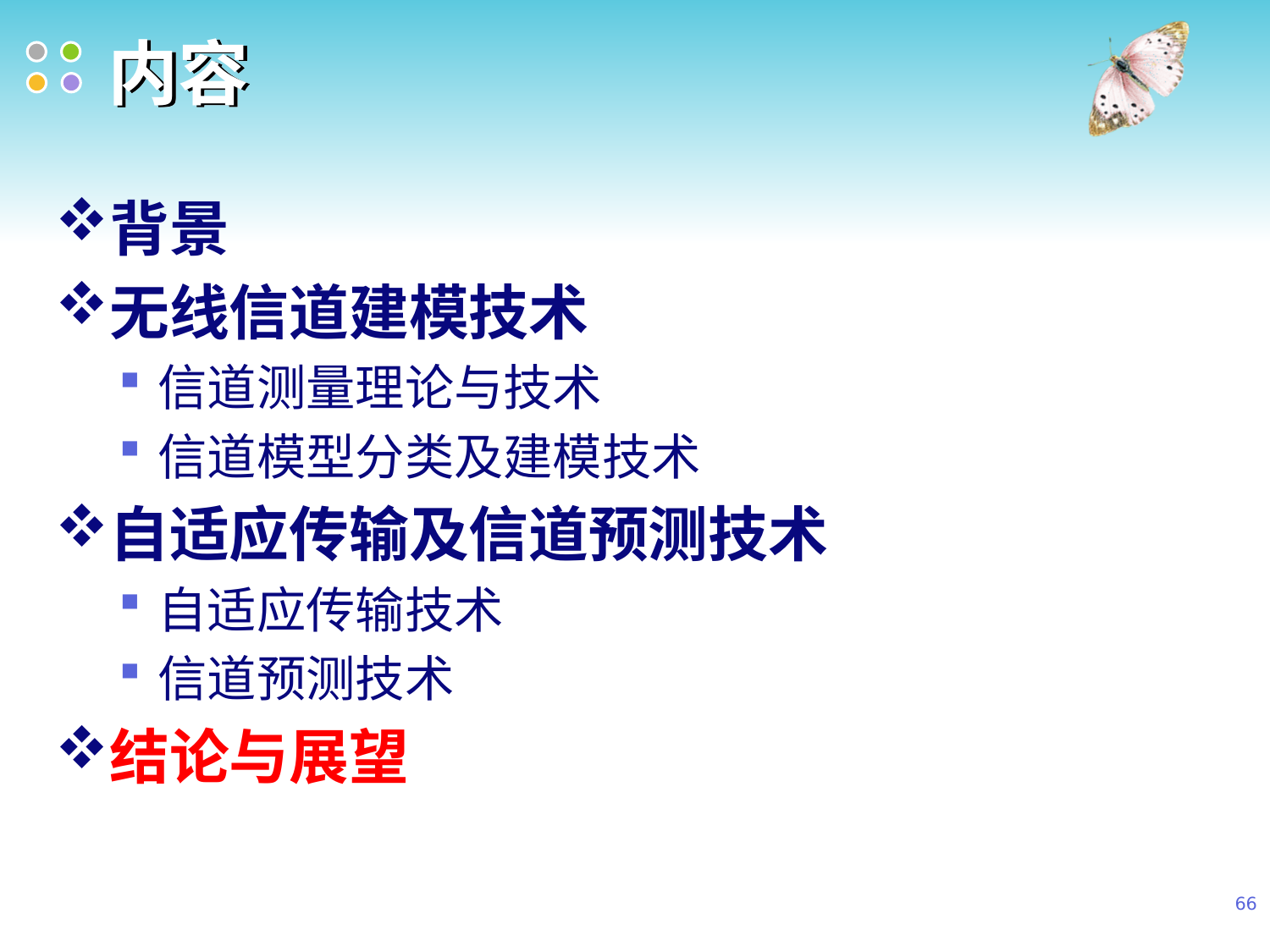

# 内容
背景
无线信道建模技术
信道测量理论与技术
信道模型分类及建模技术
自适应传输及信道预测技术
自适应传输技术
信道预测技术
结论与展望
66